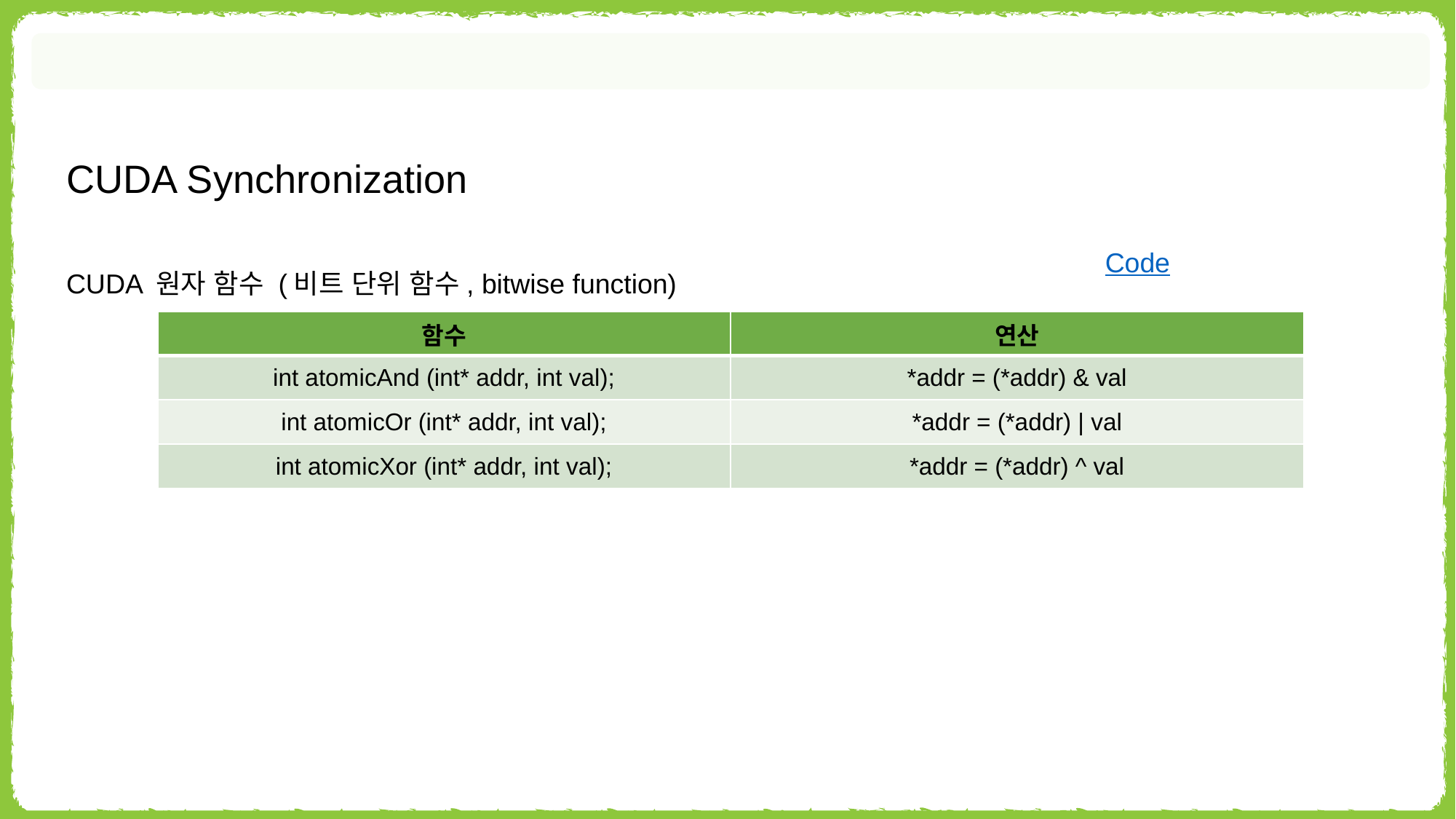

CUDA Synchronization
Code
CUDA 원자 함수 (비트 단위 함수, bitwise function)
| 함수 | 연산 |
| --- | --- |
| int atomicAnd (int\* addr, int val); | \*addr = (\*addr) & val |
| int atomicOr (int\* addr, int val); | \*addr = (\*addr) | val |
| int atomicXor (int\* addr, int val); | \*addr = (\*addr) ^ val |